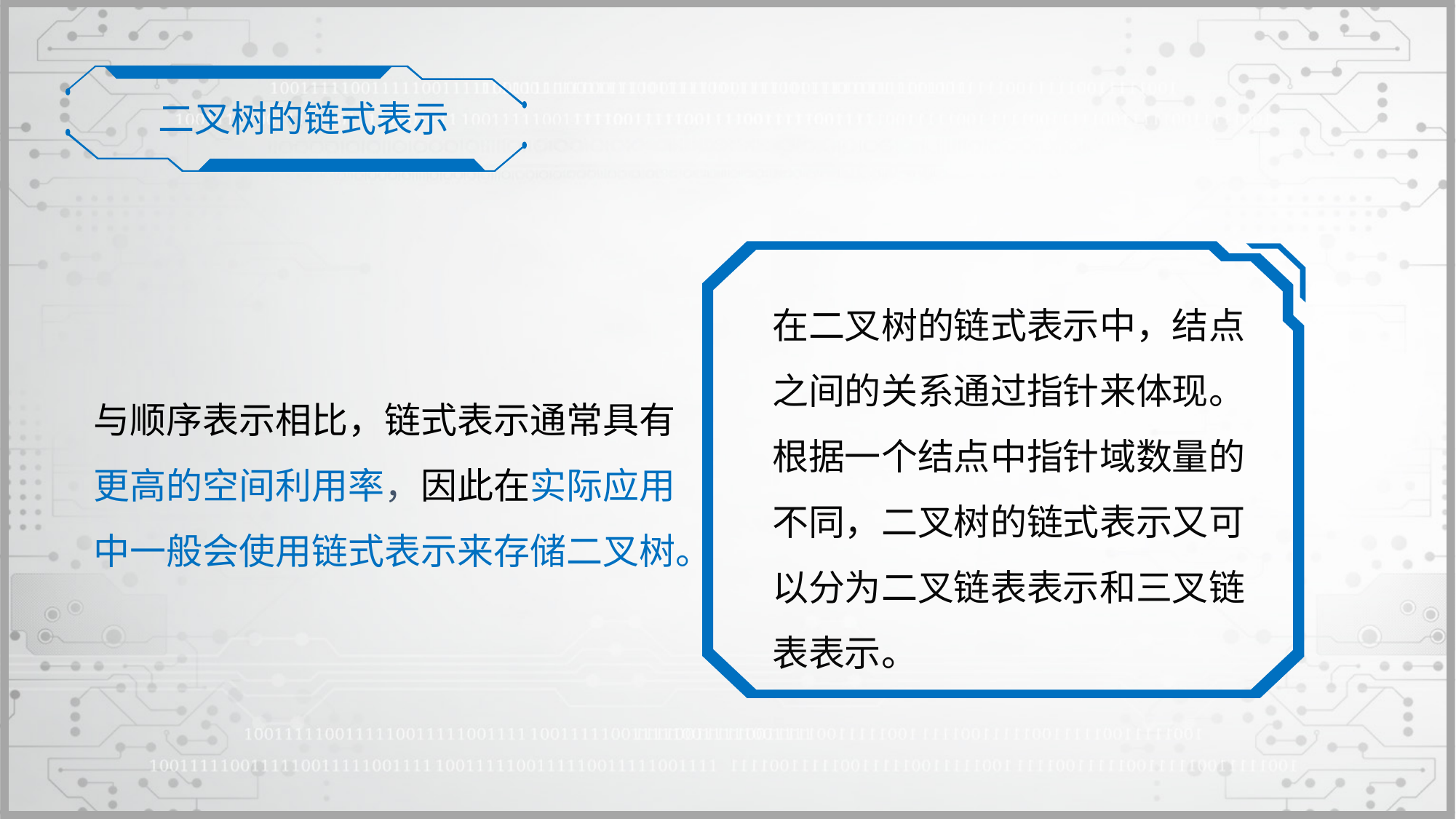

二叉树的链式表示

在二叉树的链式表示中，结点之间的关系通过指针来体现。根据一个结点中指针域数量的不同，二叉树的链式表示又可以分为二叉链表表示和三叉链表表示。
与顺序表示相比，链式表示通常具有更高的空间利用率，因此在实际应用中一般会使用链式表示来存储二叉树。